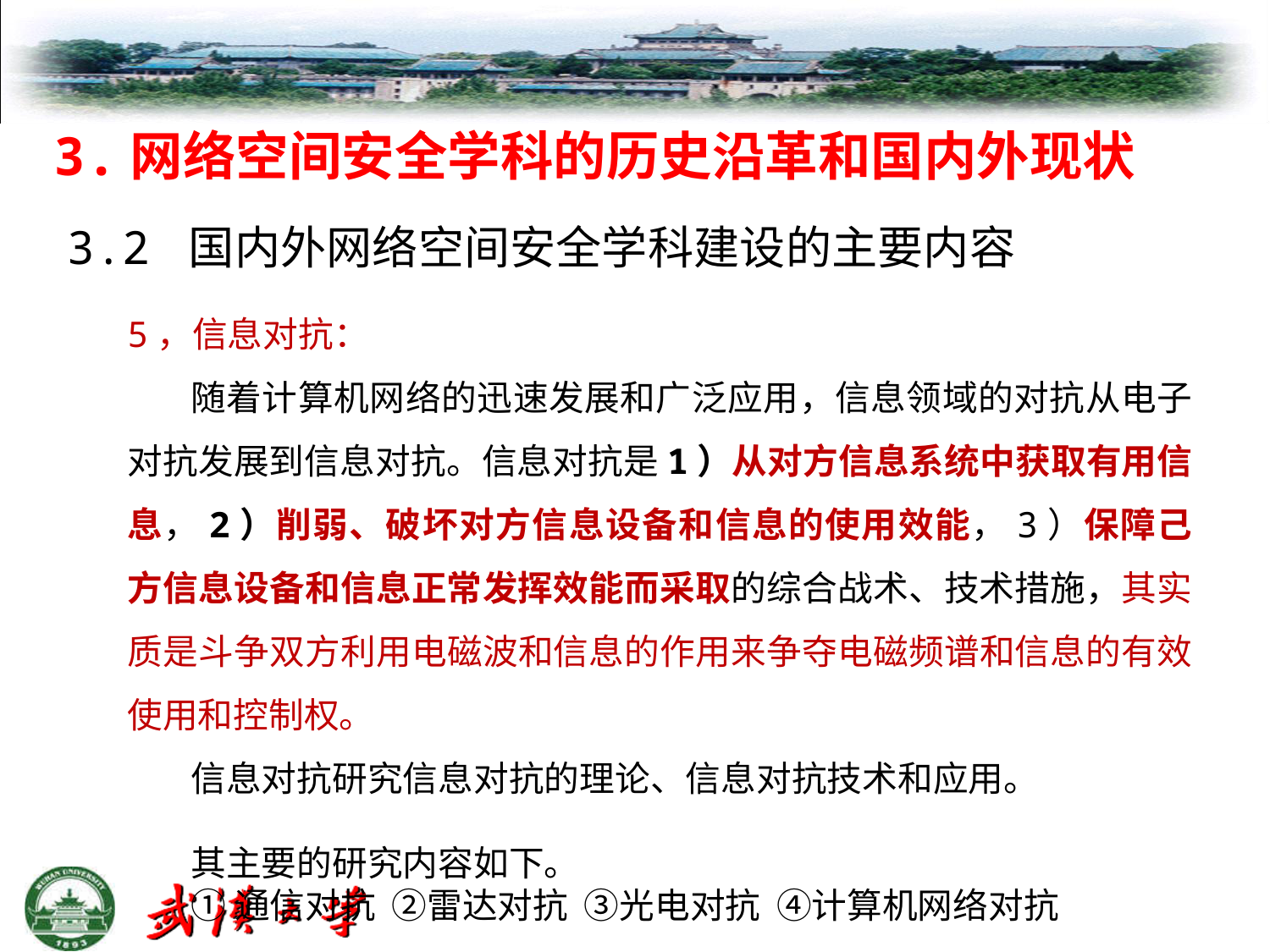

# 3.网络空间安全学科的历史沿革和国内外现状
3.2 国内外网络空间安全学科建设的主要内容
5，信息对抗：
随着计算机网络的迅速发展和广泛应用，信息领域的对抗从电子对抗发展到信息对抗。信息对抗是1）从对方信息系统中获取有用信息，2）削弱、破坏对方信息设备和信息的使用效能，3）保障己方信息设备和信息正常发挥效能而采取的综合战术、技术措施，其实质是斗争双方利用电磁波和信息的作用来争夺电磁频谱和信息的有效使用和控制权。
信息对抗研究信息对抗的理论、信息对抗技术和应用。

其主要的研究内容如下。
①通信对抗  ②雷达对抗  ③光电对抗  ④计算机网络对抗